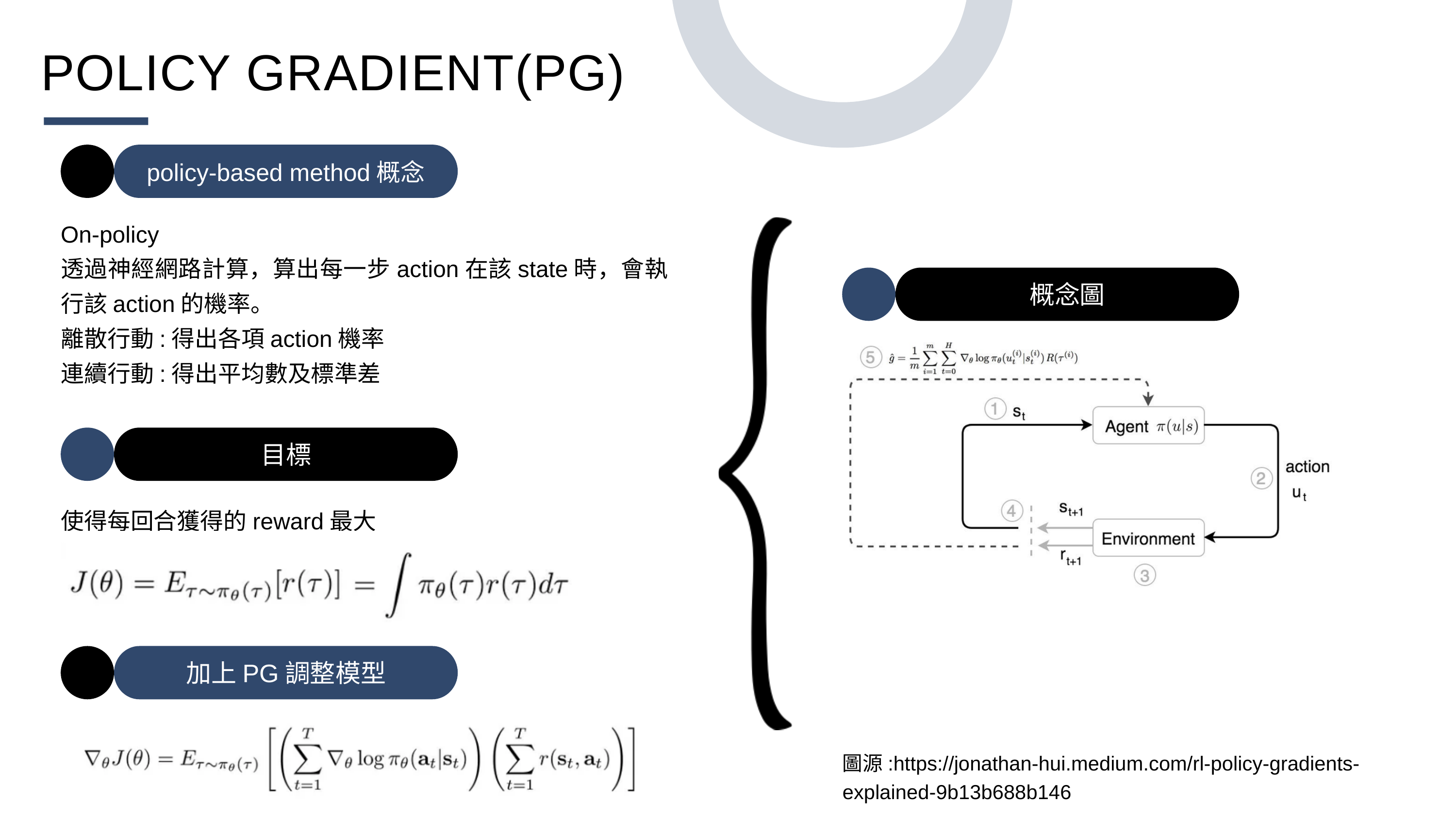

POLICY GRADIENT(PG)

policy-based method概念
On-policy
透過神經網路計算，算出每一步action在該state時，會執行該action的機率。
離散行動:得出各項action機率
連續行動:得出平均數及標準差

概念圖

目標
使得每回合獲得的reward最大

加上PG調整模型

圖源:https://jonathan-hui.medium.com/rl-policy-gradients-explained-9b13b688b146